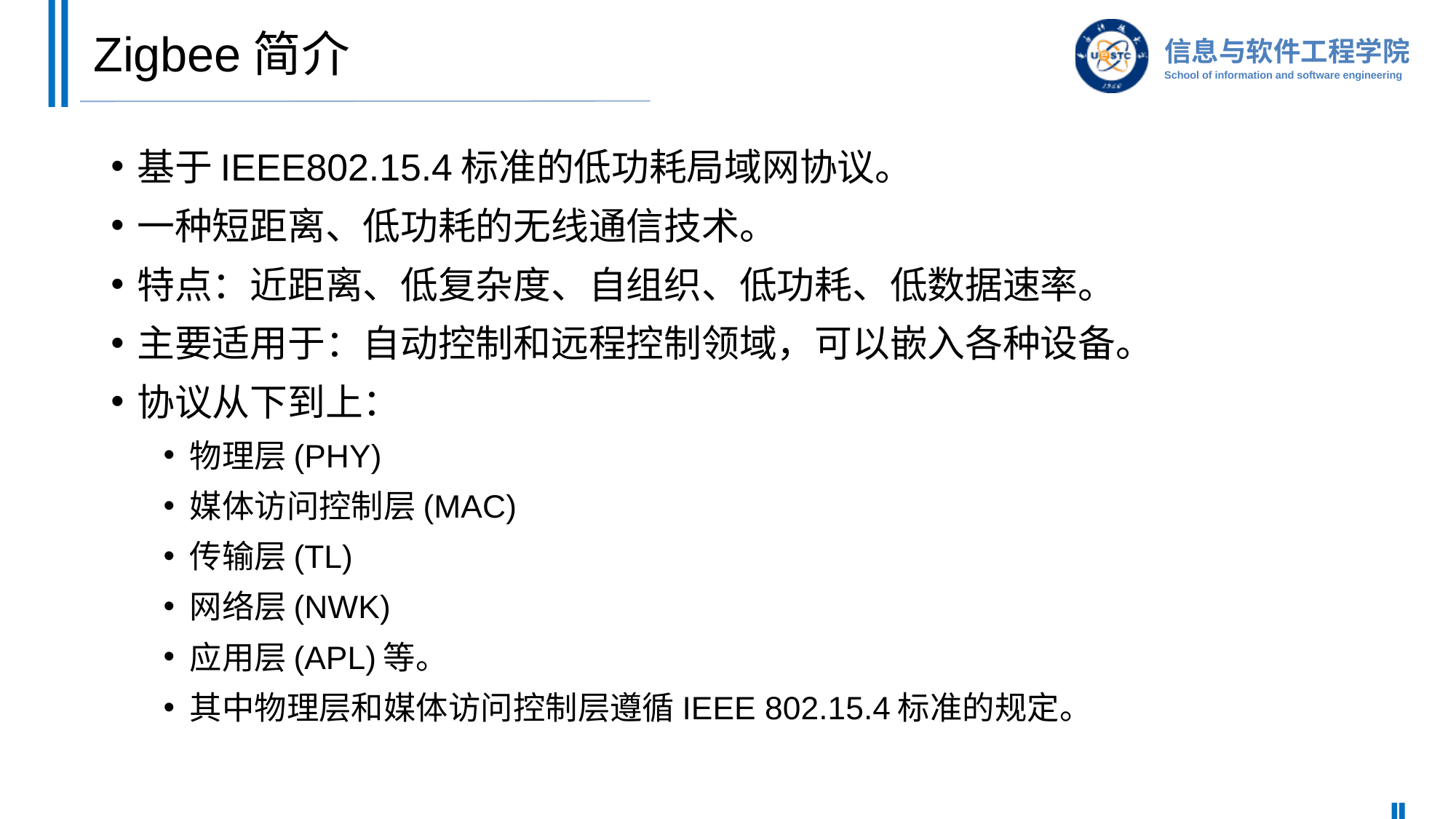

# Zigbee简介
基于IEEE802.15.4标准的低功耗局域网协议。
一种短距离、低功耗的无线通信技术。
特点：近距离、低复杂度、自组织、低功耗、低数据速率。
主要适用于：自动控制和远程控制领域，可以嵌入各种设备。
协议从下到上：
物理层(PHY)
媒体访问控制层(MAC)
传输层(TL)
网络层(NWK)
应用层(APL)等。
其中物理层和媒体访问控制层遵循IEEE 802.15.4标准的规定。